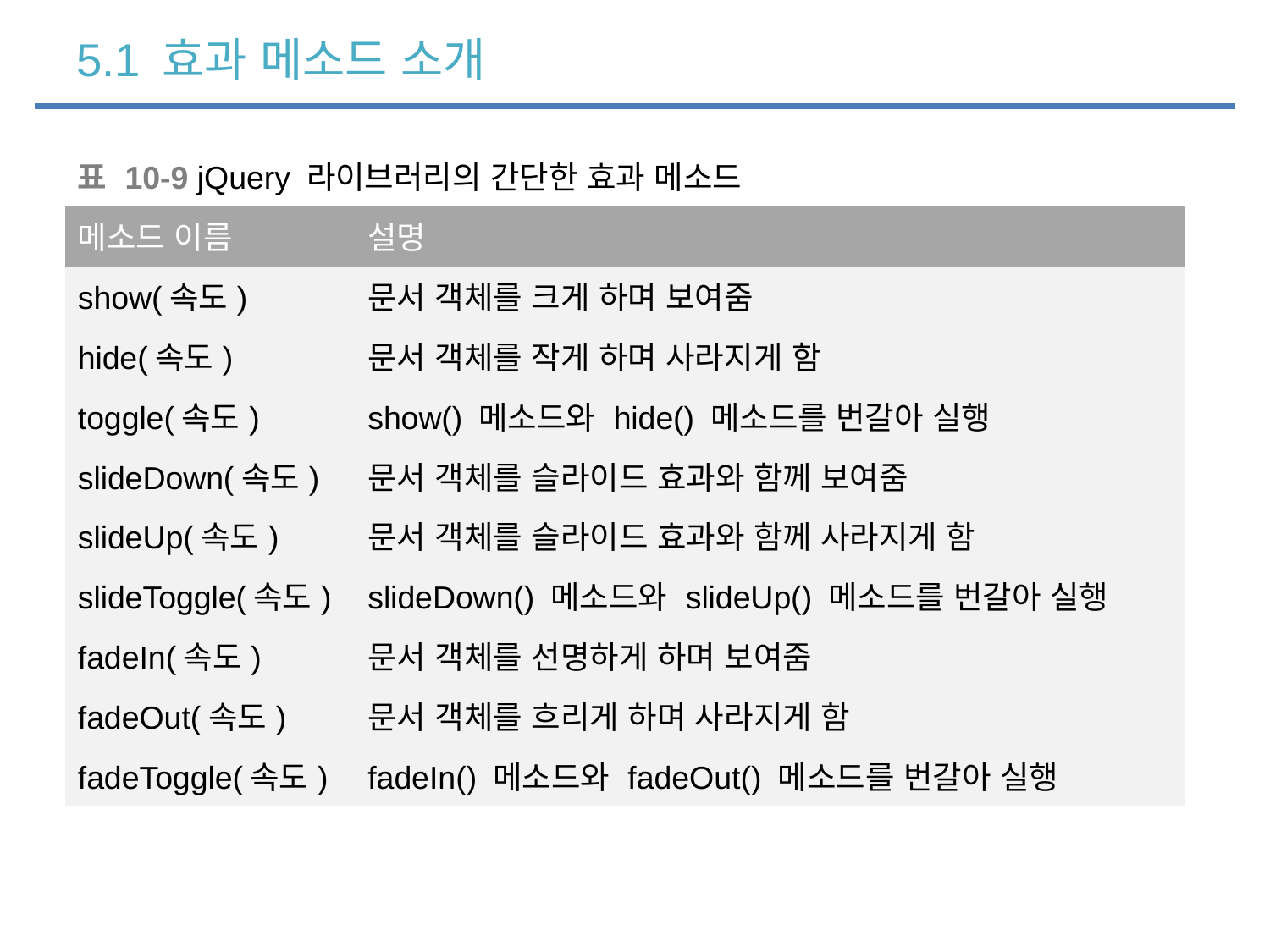

# 5.1 효과 메소드 소개
| 표 10-9 jQuery 라이브러리의 간단한 효과 메소드 |
| --- |
| 메소드 이름 | 설명 |
| --- | --- |
| show(속도) | 문서 객체를 크게 하며 보여줌 |
| hide(속도) | 문서 객체를 작게 하며 사라지게 함 |
| toggle(속도) | show() 메소드와 hide() 메소드를 번갈아 실행 |
| slideDown(속도) | 문서 객체를 슬라이드 효과와 함께 보여줌 |
| slideUp(속도) | 문서 객체를 슬라이드 효과와 함께 사라지게 함 |
| slideToggle(속도) | slideDown() 메소드와 slideUp() 메소드를 번갈아 실행 |
| fadeIn(속도) | 문서 객체를 선명하게 하며 보여줌 |
| fadeOut(속도) | 문서 객체를 흐리게 하며 사라지게 함 |
| fadeToggle(속도) | fadeIn() 메소드와 fadeOut() 메소드를 번갈아 실행 |